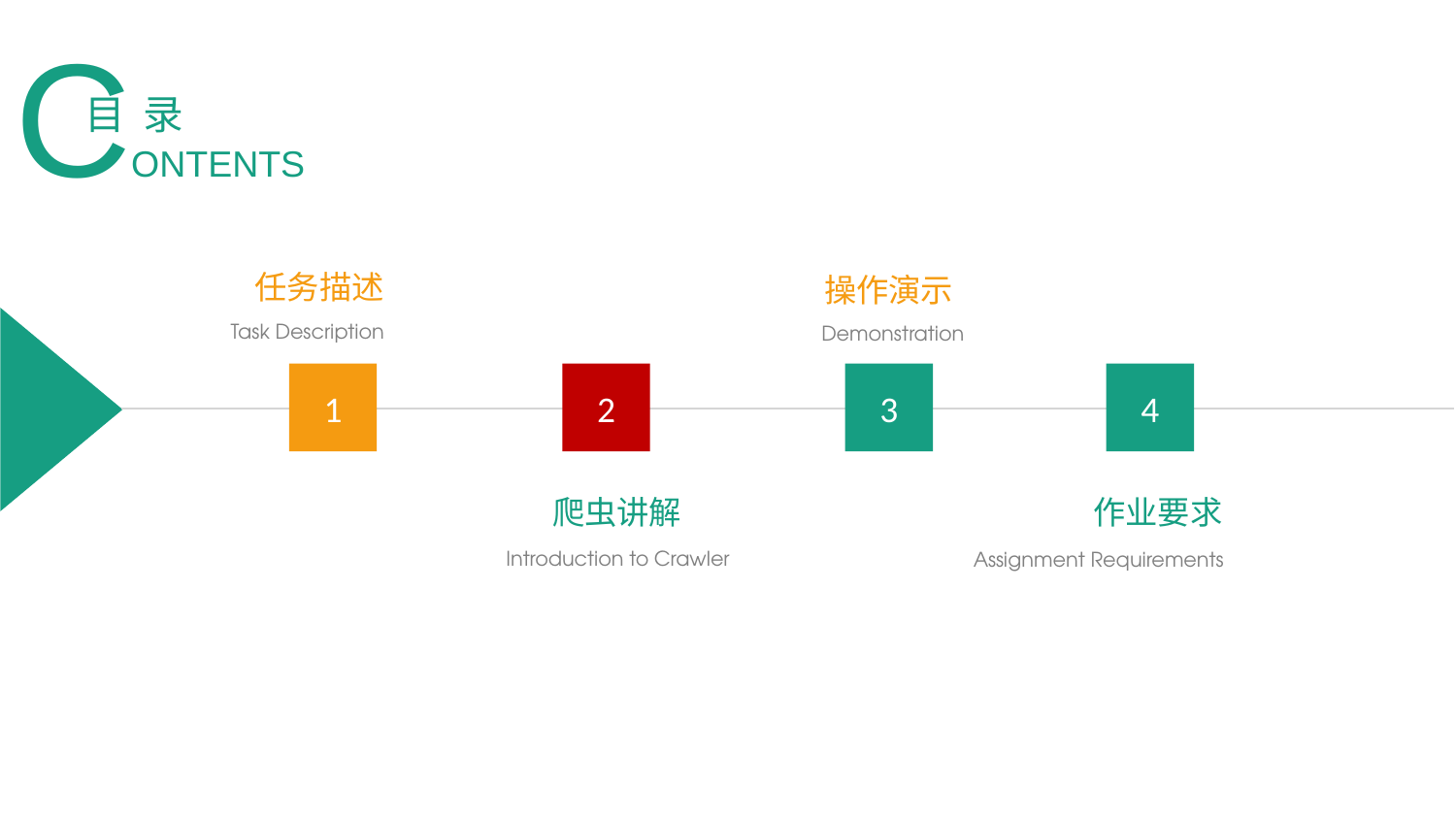

CONTENTS
目  录
任务描述
Task Description
操作演示
Demonstration

1
2
3
4

爬虫讲解
Introduction to Crawler
作业要求
Assignment Requirements